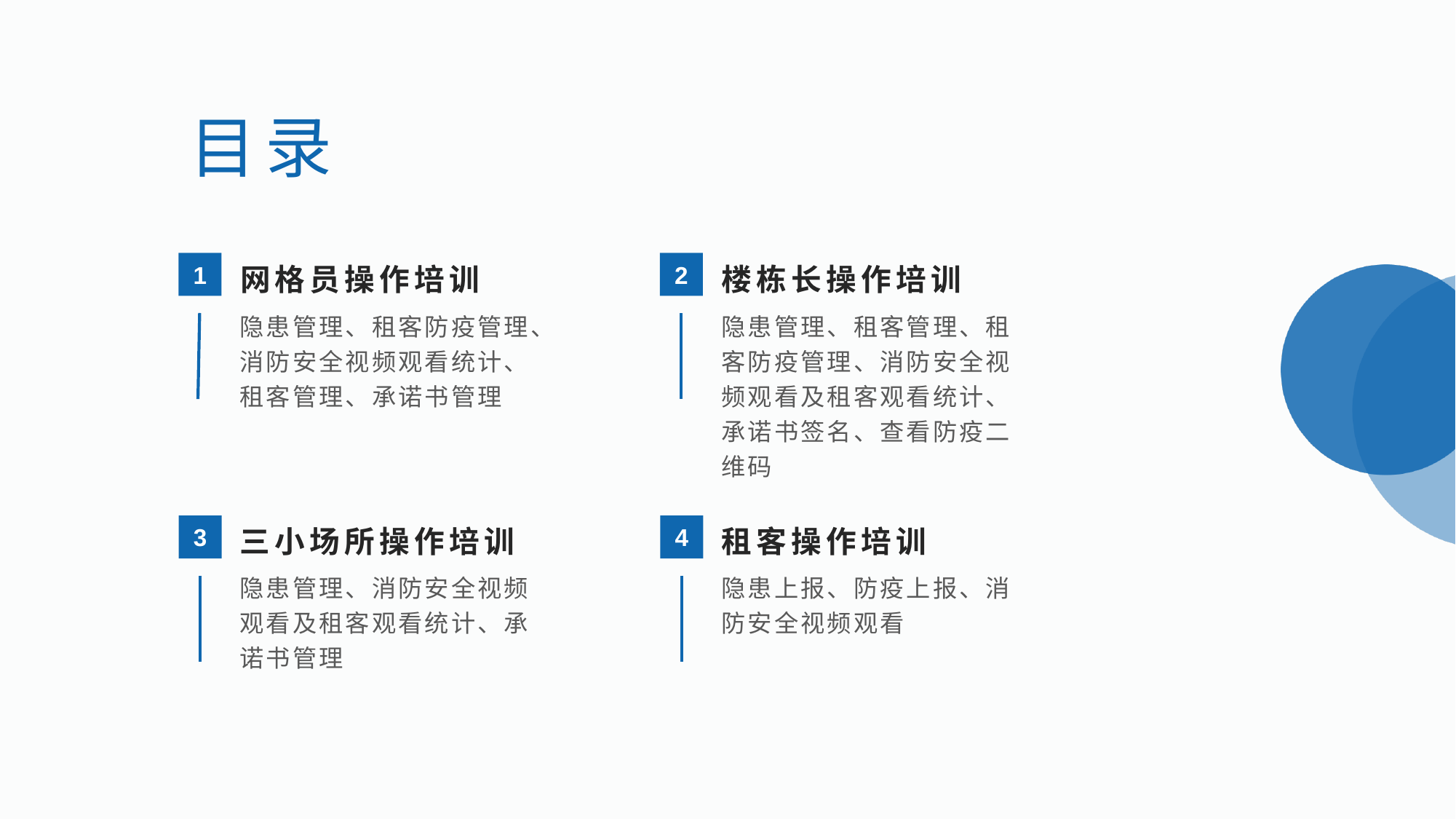

目录
网格员操作培训
楼栋长操作培训
1
2
隐患管理、租客防疫管理、消防安全视频观看统计、租客管理、承诺书管理
隐患管理、租客管理、租客防疫管理、消防安全视频观看及租客观看统计、承诺书签名、查看防疫二维码
三小场所操作培训
租客操作培训
3
4
隐患管理、消防安全视频观看及租客观看统计、承诺书管理
隐患上报、防疫上报、消防安全视频观看